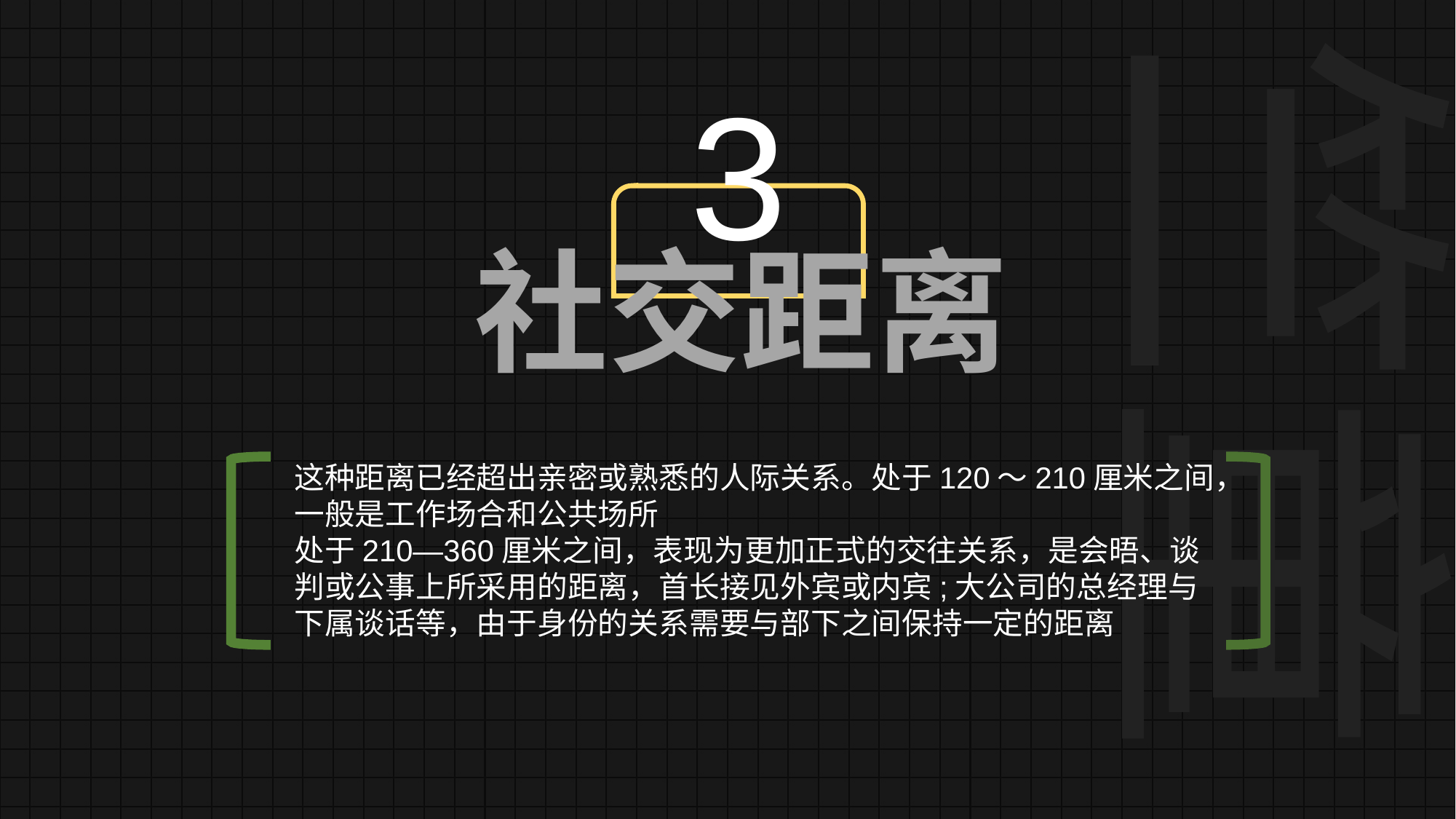

3

社交距离
这种距离已经超出亲密或熟悉的人际关系。处于120～210厘米之间，一般是工作场合和公共场所
处于210—360厘米之间，表现为更加正式的交往关系，是会晤、谈判或公事上所采用的距离，首长接见外宾或内宾;大公司的总经理与下属谈话等，由于身份的关系需要与部下之间保持一定的距离